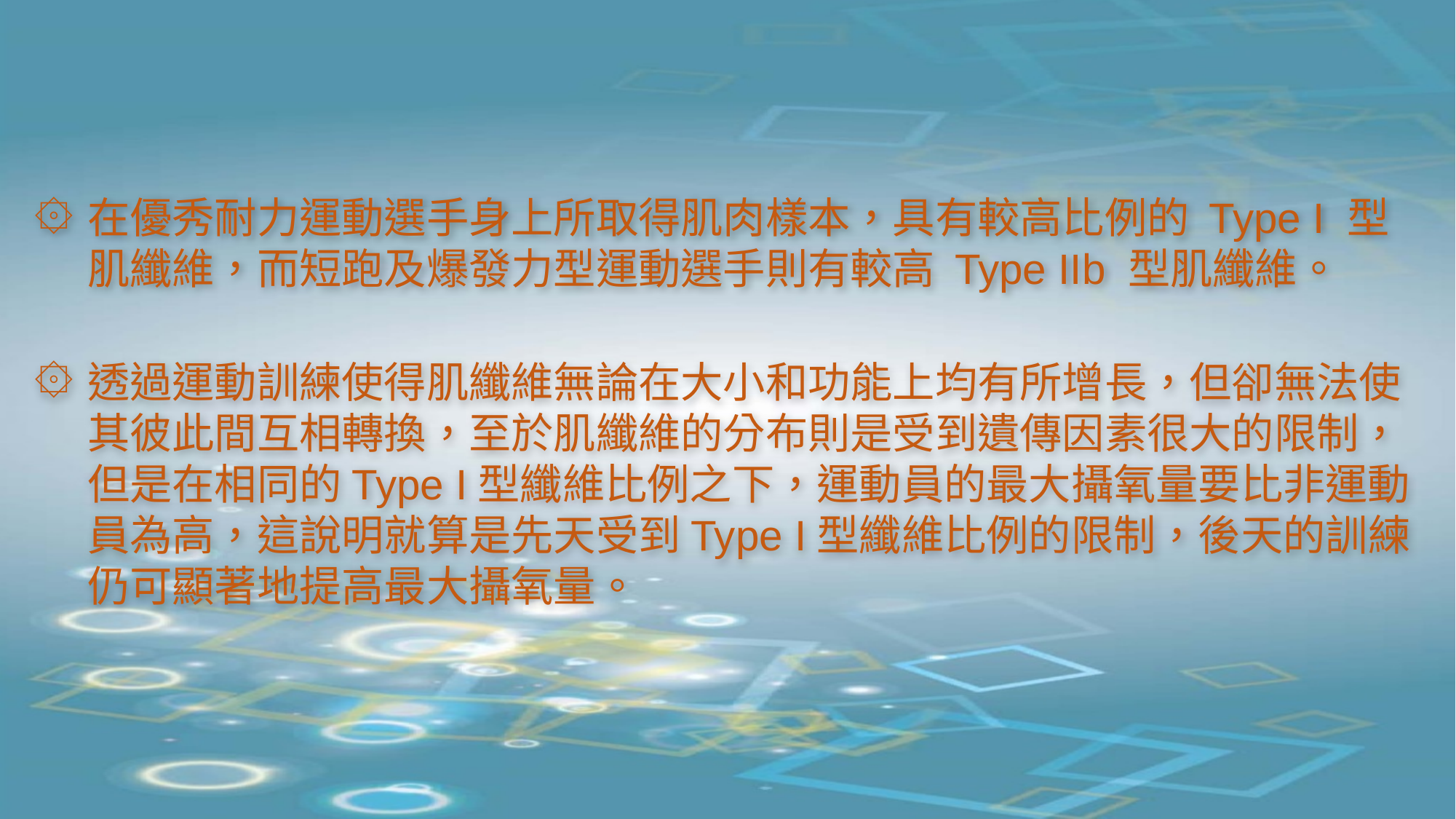

在優秀耐力運動選手身上所取得肌肉樣本，具有較高比例的 Type I 型肌纖維，而短跑及爆發力型運動選手則有較高 Type IIb 型肌纖維。
透過運動訓練使得肌纖維無論在大小和功能上均有所增長，但卻無法使其彼此間互相轉換，至於肌纖維的分布則是受到遺傳因素很大的限制，但是在相同的Type I型纖維比例之下，運動員的最大攝氧量要比非運動員為高，這說明就算是先天受到Type I型纖維比例的限制，後天的訓練仍可顯著地提高最大攝氧量。